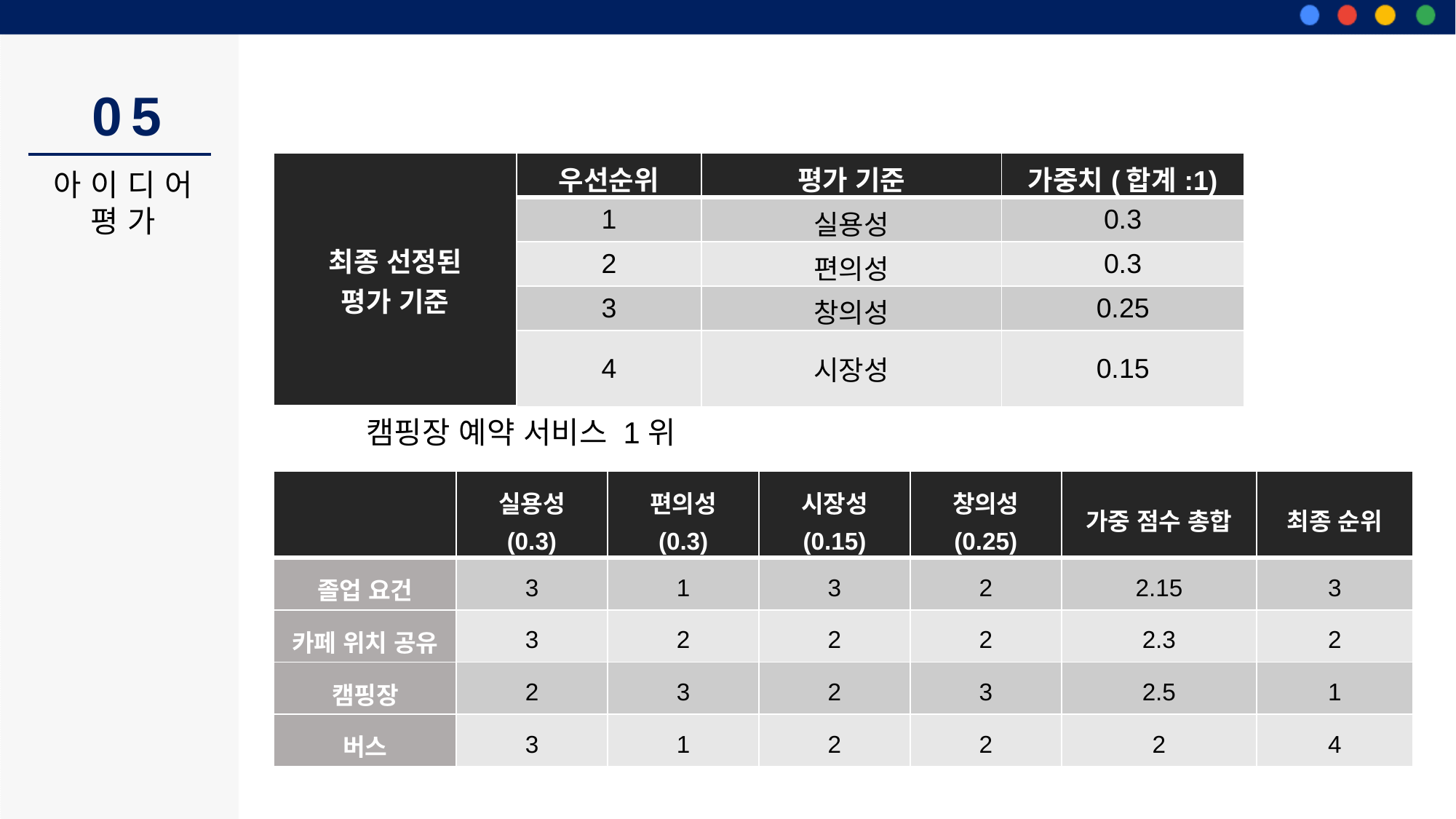

05
| 최종 선정된 평가 기준 | 우선순위 | 평가 기준 | 가중치(합계:1) |
| --- | --- | --- | --- |
|  | 1 | 실용성 | 0.3 |
|  | 2 | 편의성 | 0.3 |
|  | 3 | 창의성 | 0.25 |
|  | 4 | 시장성 | 0.15 |
아이디어
평가
캠핑장 예약 서비스 1위
|  | 실용성 (0.3) | 편의성 (0.3) | 시장성 (0.15) | 창의성 (0.25) | 가중 점수 총합 | 최종 순위 |
| --- | --- | --- | --- | --- | --- | --- |
| 졸업 요건 | 3 | 1 | 3 | 2 | 2.15 | 3 |
| 카페 위치 공유 | 3 | 2 | 2 | 2 | 2.3 | 2 |
| 캠핑장 | 2 | 3 | 2 | 3 | 2.5 | 1 |
| 버스 | 3 | 1 | 2 | 2 | 2 | 4 |